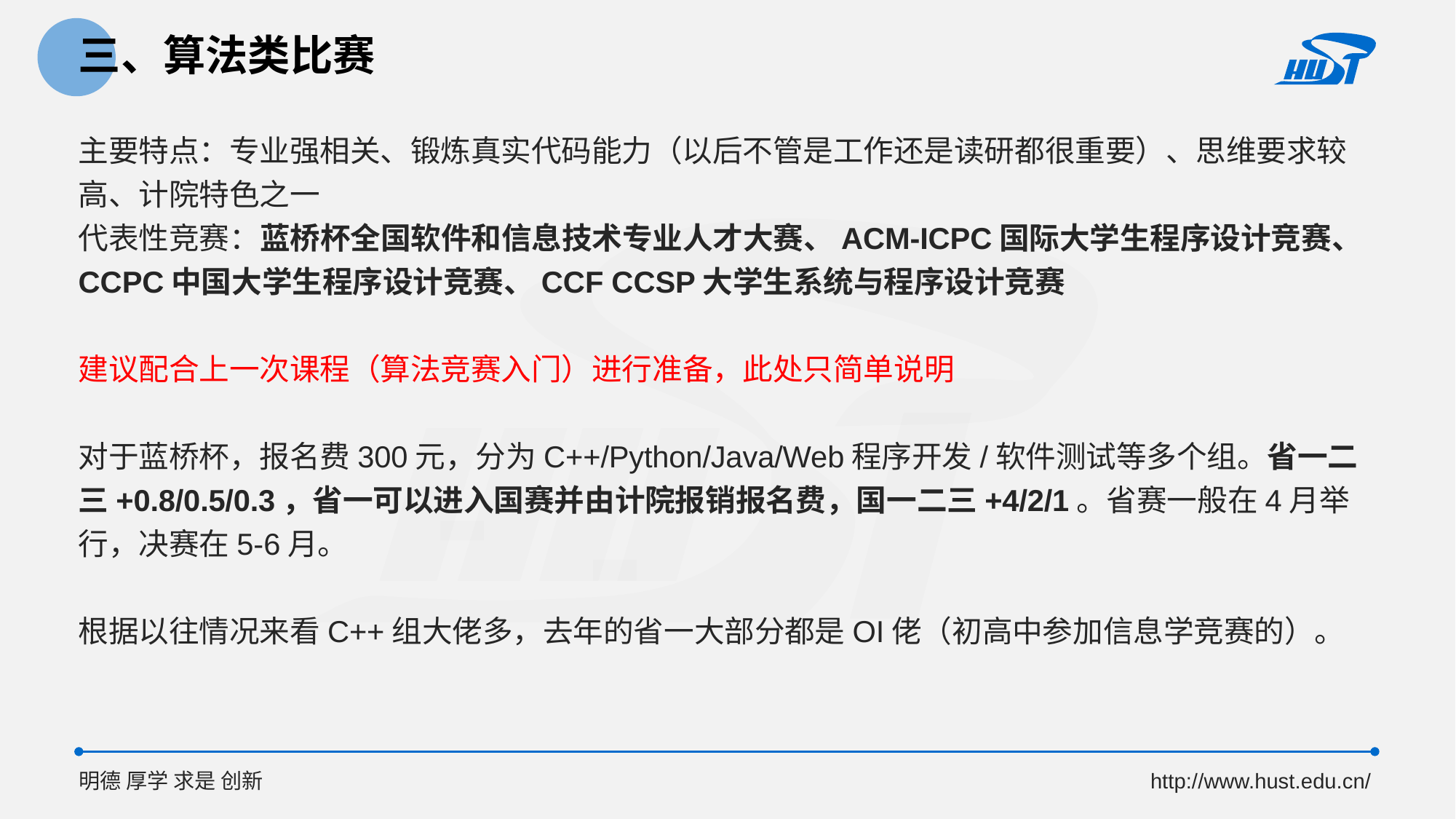

三、算法类比赛
主要特点：专业强相关、锻炼真实代码能力（以后不管是工作还是读研都很重要）、思维要求较高、计院特色之一
代表性竞赛：蓝桥杯全国软件和信息技术专业人才大赛、ACM-ICPC国际大学生程序设计竞赛、CCPC中国大学生程序设计竞赛、CCF CCSP大学生系统与程序设计竞赛

建议配合上一次课程（算法竞赛入门）进行准备，此处只简单说明

对于蓝桥杯，报名费300元，分为C++/Python/Java/Web程序开发/软件测试等多个组。省一二三+0.8/0.5/0.3，省一可以进入国赛并由计院报销报名费，国一二三+4/2/1。省赛一般在4月举行，决赛在5-6月。

根据以往情况来看C++组大佬多，去年的省一大部分都是OI佬（初高中参加信息学竞赛的）。